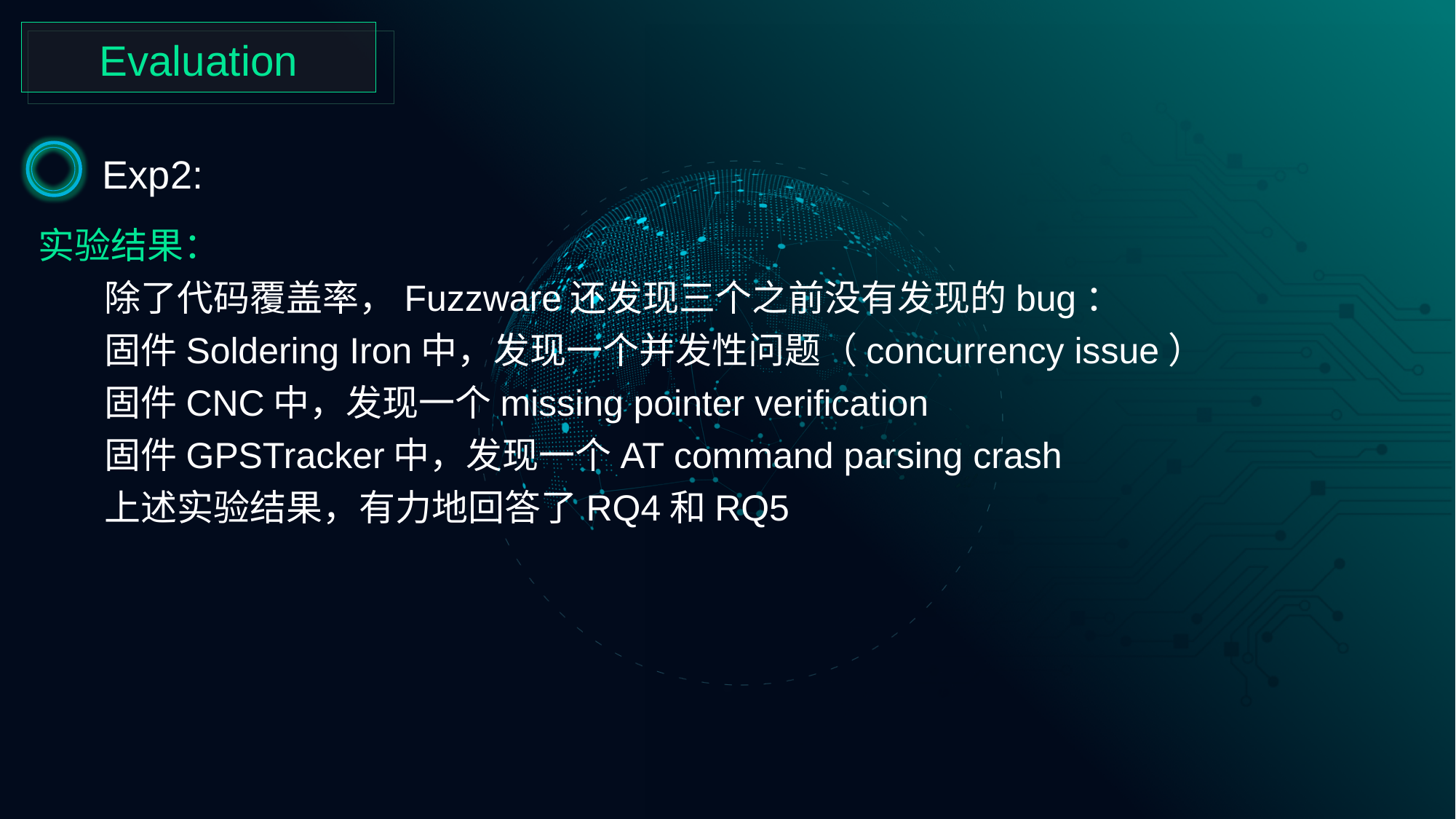

Evaluation

Exp2:
实验结果：
       除了代码覆盖率，Fuzzware还发现三个之前没有发现的bug：
       固件Soldering Iron中，发现一个并发性问题（concurrency issue）
       固件CNC中，发现一个missing pointer verification
       固件GPSTracker中，发现一个AT command parsing crash
       上述实验结果，有力地回答了RQ4和RQ5